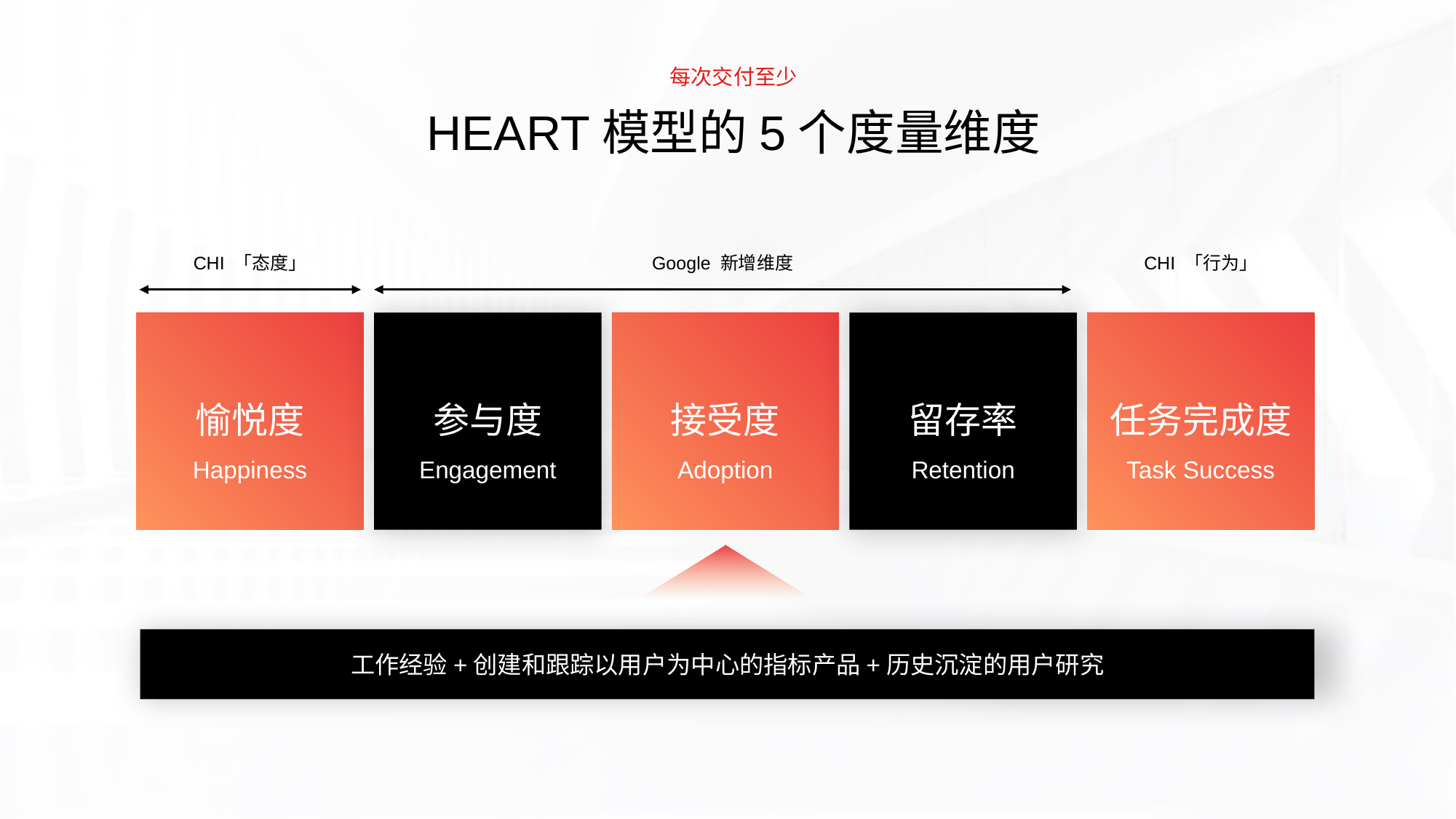

每次交付至少
HEART模型的5个度量维度
CHI 「态度」
Google 新增维度
CHI 「行为」

愉悦度
参与度
接受度
留存率
任务完成度
Happiness
Engagement
Adoption
Retention
Task Success

工作经验+创建和跟踪以用户为中心的指标产品+历史沉淀的用户研究